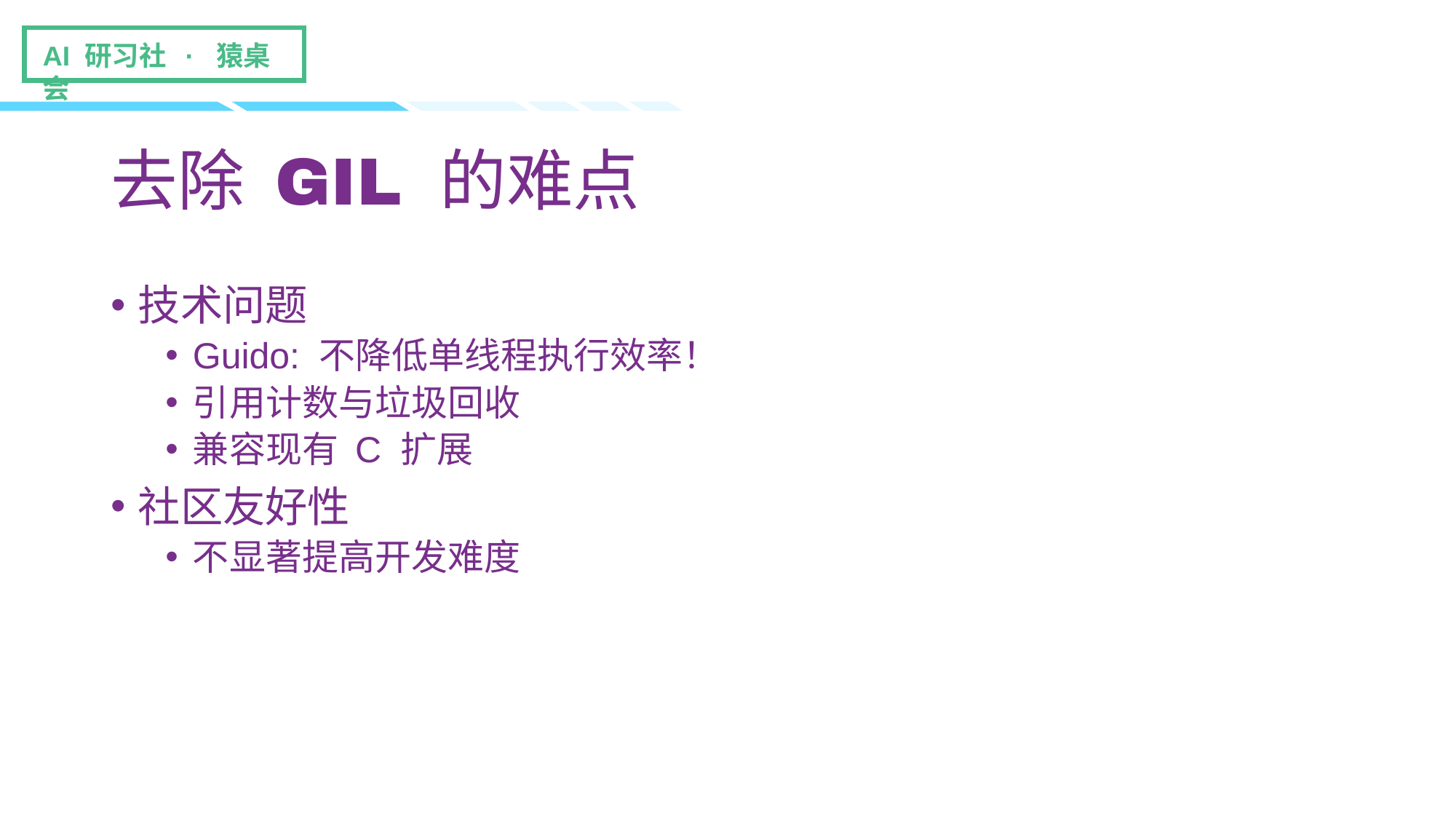

# 去除 GIL 的难点
技术问题
Guido: 不降低单线程执行效率！
引用计数与垃圾回收
兼容现有 C 扩展
社区友好性
不显著提高开发难度